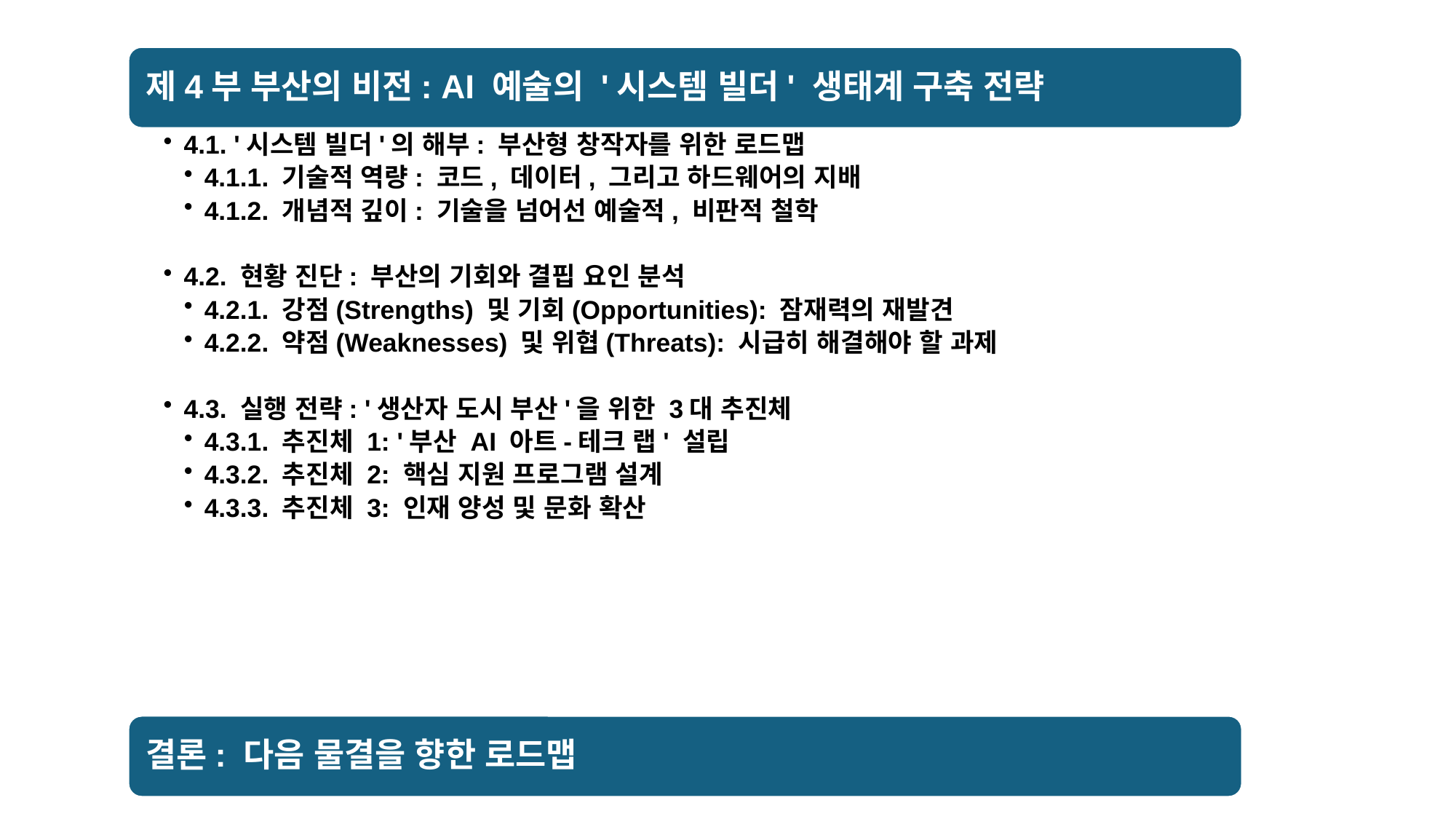

제4부 부산의 비전: AI 예술의 '시스템 빌더' 생태계 구축 전략
4.1. '시스템 빌더'의 해부: 부산형 창작자를 위한 로드맵
4.1.1. 기술적 역량: 코드, 데이터, 그리고 하드웨어의 지배
4.1.2. 개념적 깊이: 기술을 넘어선 예술적, 비판적 철학

4.2. 현황 진단: 부산의 기회와 결핍 요인 분석
4.2.1. 강점(Strengths) 및 기회(Opportunities): 잠재력의 재발견
4.2.2. 약점(Weaknesses) 및 위협(Threats): 시급히 해결해야 할 과제

4.3. 실행 전략: '생산자 도시 부산'을 위한 3대 추진체
4.3.1. 추진체 1: '부산 AI 아트-테크 랩' 설립
4.3.2. 추진체 2: 핵심 지원 프로그램 설계
4.3.3. 추진체 3: 인재 양성 및 문화 확산
결론: 다음 물결을 향한 로드맵